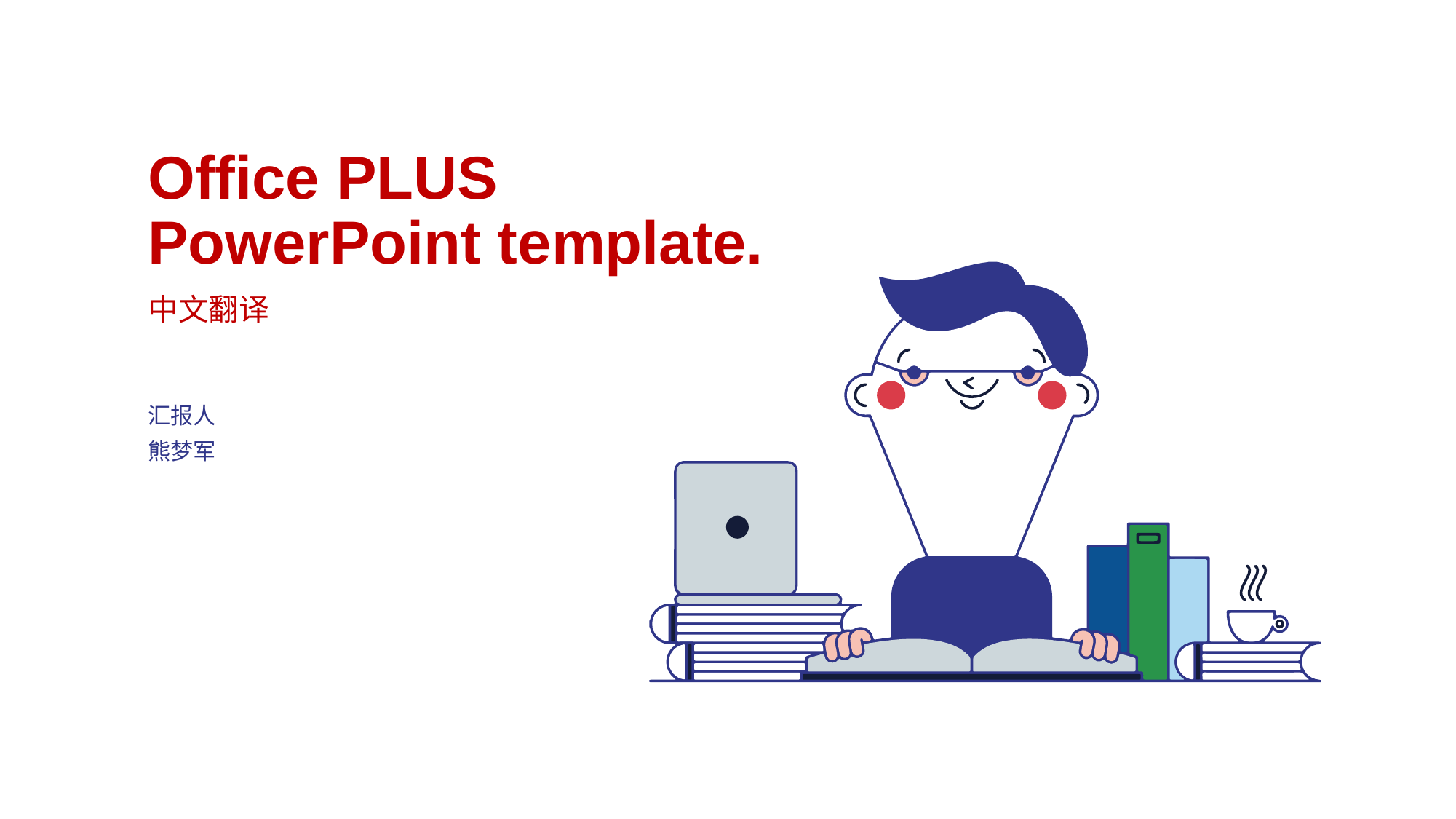

# Office PLUS PowerPoint template.
中文翻译
汇报人
熊梦军